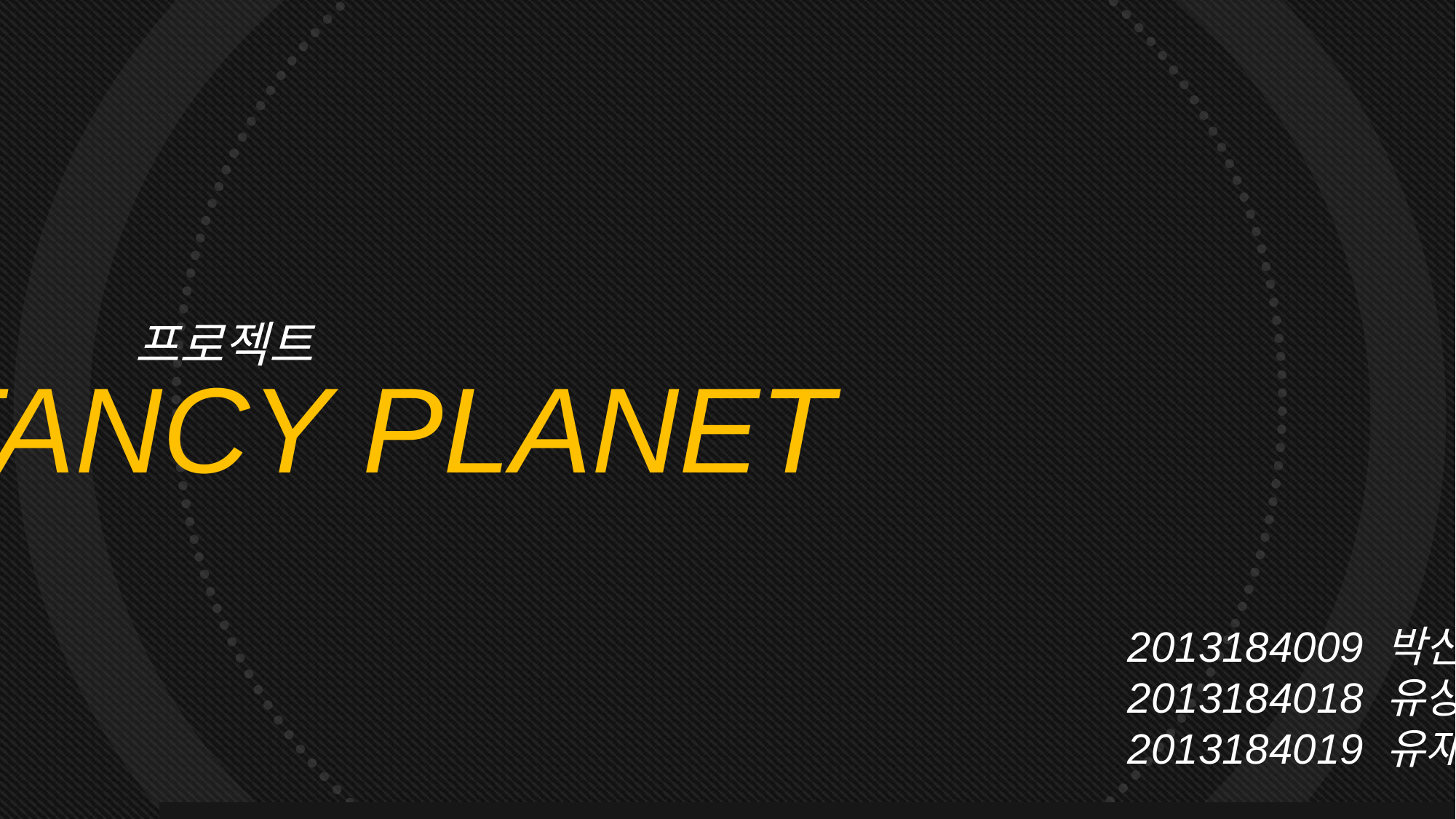

프로젝트
FANCY PLANET
2013184009 박신석
2013184018 유상건
2013184019 유재용